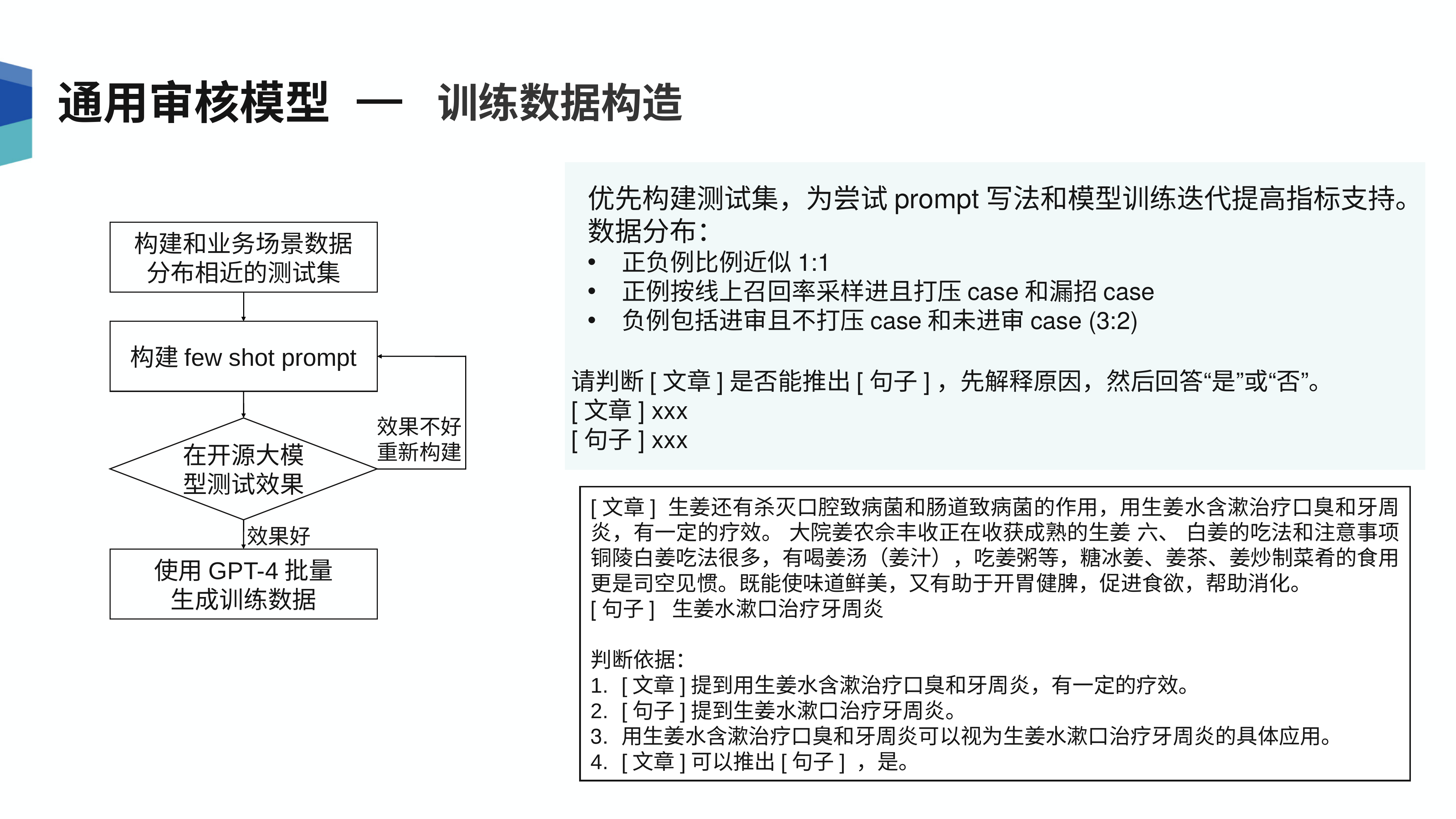

训练数据构造
通用审核模型

优先构建测试集，为尝试prompt写法和模型训练迭代提高指标支持。
数据分布：
正负例比例近似1:1
正例按线上召回率采样进且打压case和漏招case
负例包括进审且不打压case和未进审case (3:2)
构建和业务场景数据
分布相近的测试集
构建few shot prompt
请判断[文章]是否能推出[句子]，先解释原因，然后回答“是”或“否”。
[文章] xxx
[句子] xxx
效果不好
重新构建
在开源大模型测试效果
[文章] 生姜还有杀灭口腔致病菌和肠道致病菌的作用，用生姜水含漱治疗口臭和牙周炎，有一定的疗效。 大院姜农佘丰收正在收获成熟的生姜 六、 白姜的吃法和注意事项 铜陵白姜吃法很多，有喝姜汤（姜汁），吃姜粥等，糖冰姜、姜茶、姜炒制菜肴的食用更是司空见惯。既能使味道鲜美，又有助于开胃健脾，促进食欲，帮助消化。
[句子]  生姜水漱口治疗牙周炎

判断依据：
[文章]提到用生姜水含漱治疗口臭和牙周炎，有一定的疗效。
[句子]提到生姜水漱口治疗牙周炎。
用生姜水含漱治疗口臭和牙周炎可以视为生姜水漱口治疗牙周炎的具体应用。
[文章]可以推出[句子] ，是。
效果好
使用GPT-4批量
生成训练数据